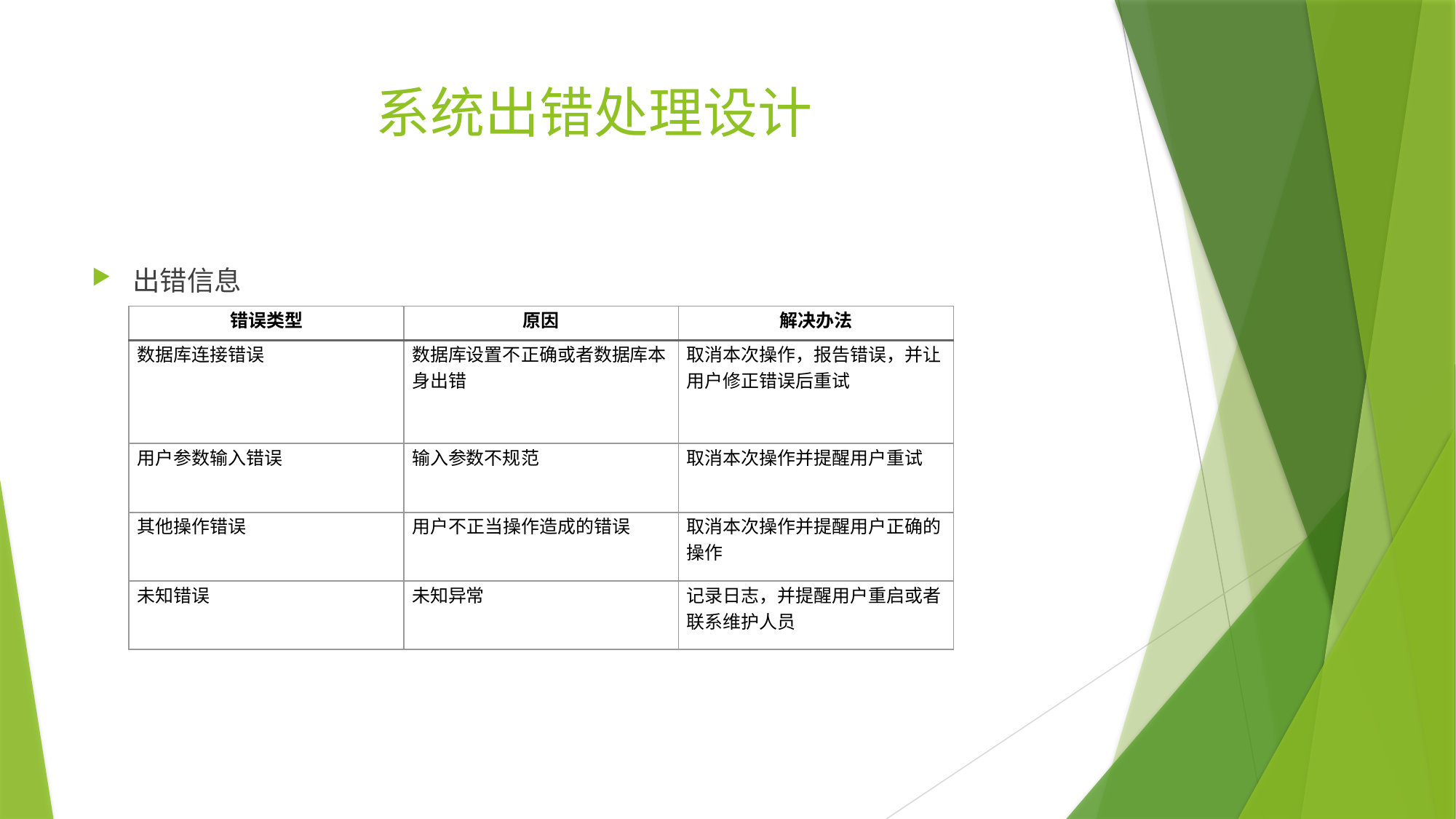

# 系统出错处理设计
出错信息

| 错误类型 | 原因 | 解决办法 |
| --- | --- | --- |
| 数据库连接错误 | 数据库设置不正确或者数据库本身出错 | 取消本次操作，报告错误，并让用户修正错误后重试 |
| 用户参数输入错误 | 输入参数不规范 | 取消本次操作并提醒用户重试 |
| 其他操作错误 | 用户不正当操作造成的错误 | 取消本次操作并提醒用户正确的操作 |
| 未知错误 | 未知异常 | 记录日志，并提醒用户重启或者联系维护人员 |